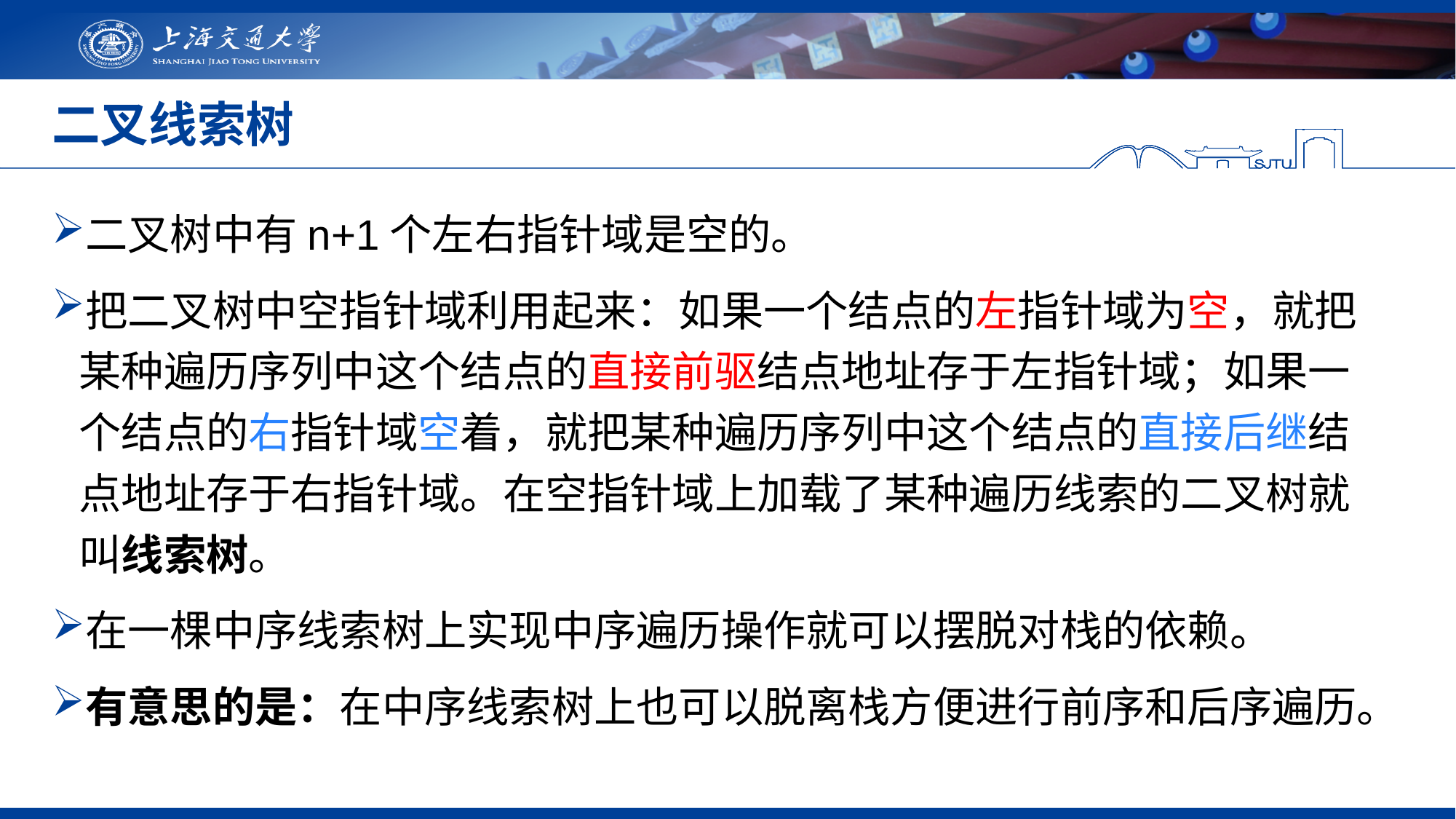

# 二叉线索树
二叉树中有n+1个左右指针域是空的。
把二叉树中空指针域利用起来：如果一个结点的左指针域为空，就把某种遍历序列中这个结点的直接前驱结点地址存于左指针域；如果一个结点的右指针域空着，就把某种遍历序列中这个结点的直接后继结点地址存于右指针域。在空指针域上加载了某种遍历线索的二叉树就叫线索树。
在一棵中序线索树上实现中序遍历操作就可以摆脱对栈的依赖。
有意思的是：在中序线索树上也可以脱离栈方便进行前序和后序遍历。